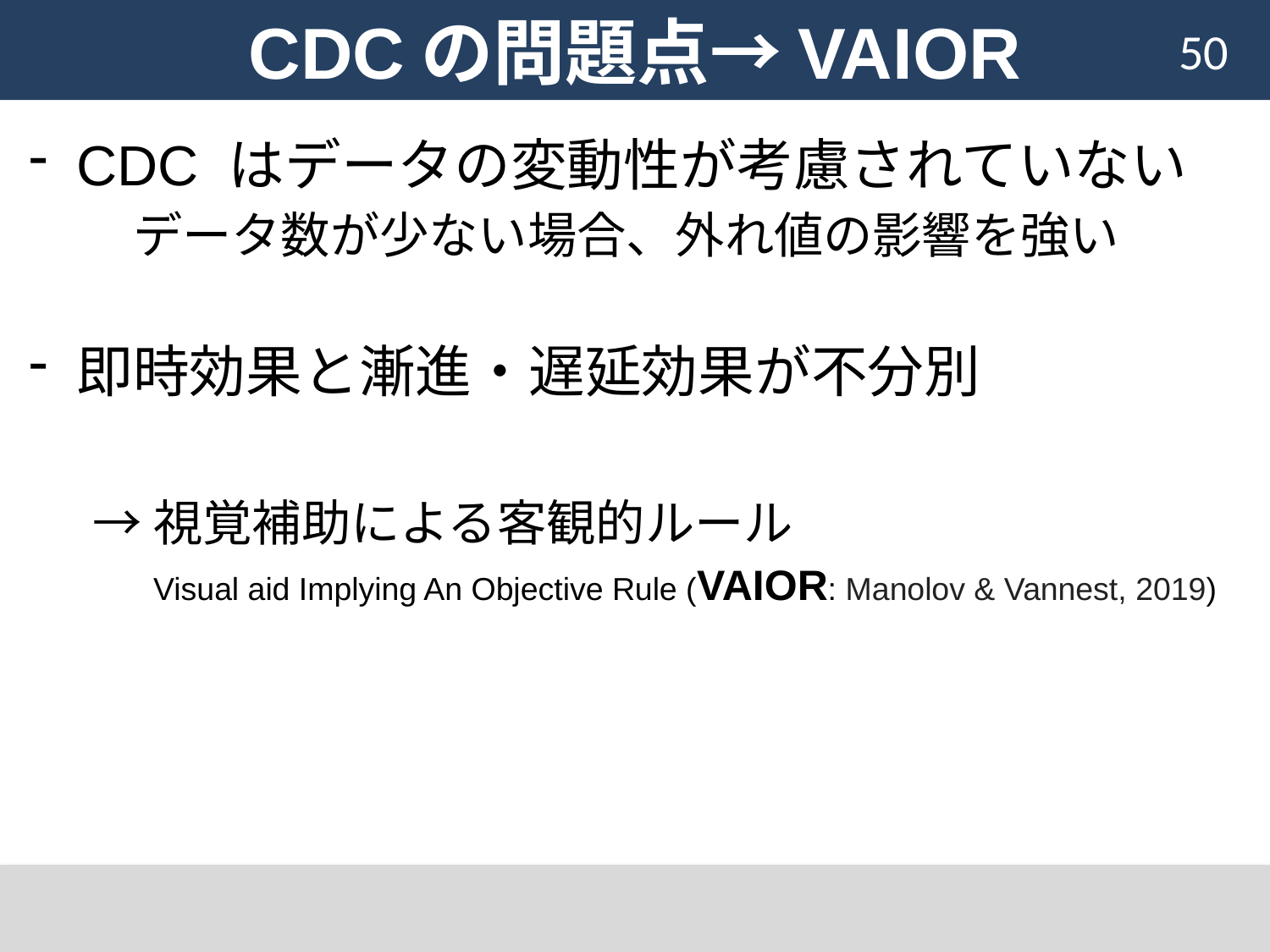

# CDCの問題点→VAIOR
50
CDC はデータの変動性が考慮されていない
　データ数が少ない場合、外れ値の影響を強い
即時効果と漸進・遅延効果が不分別

→視覚補助による客観的ルール
　Visual aid Implying An Objective Rule (VAIOR: Manolov & Vannest, 2019)